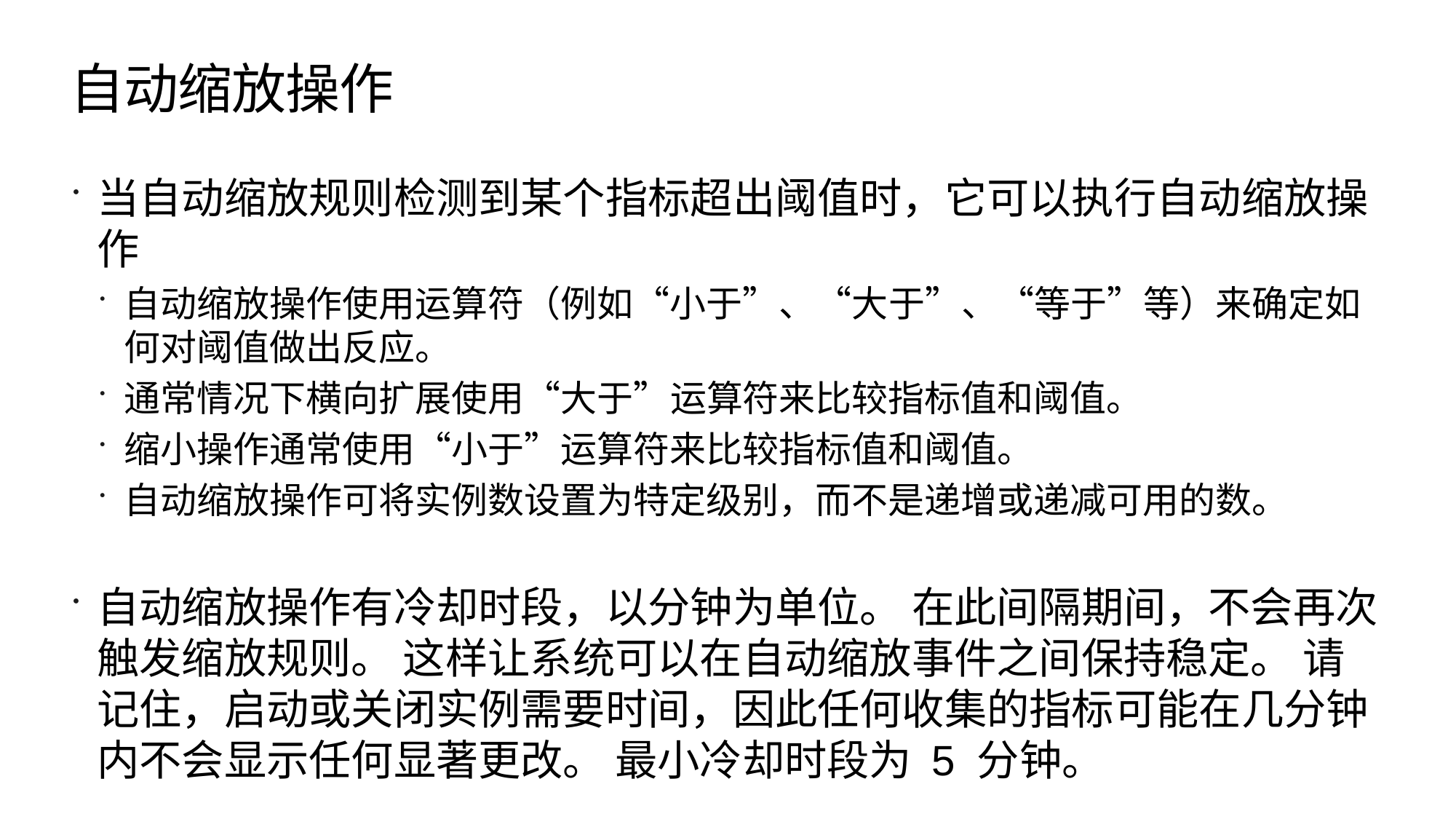

# 自动缩放操作
当自动缩放规则检测到某个指标超出阈值时，它可以执行自动缩放操作
自动缩放操作使用运算符（例如“小于”、“大于”、“等于”等）来确定如何对阈值做出反应。
通常情况下横向扩展使用“大于”运算符来比较指标值和阈值。
缩小操作通常使用“小于”运算符来比较指标值和阈值。
自动缩放操作可将实例数设置为特定级别，而不是递增或递减可用的数。

自动缩放操作有冷却时段，以分钟为单位。 在此间隔期间，不会再次触发缩放规则。 这样让系统可以在自动缩放事件之间保持稳定。 请记住，启动或关闭实例需要时间，因此任何收集的指标可能在几分钟内不会显示任何显著更改。 最小冷却时段为 5 分钟。